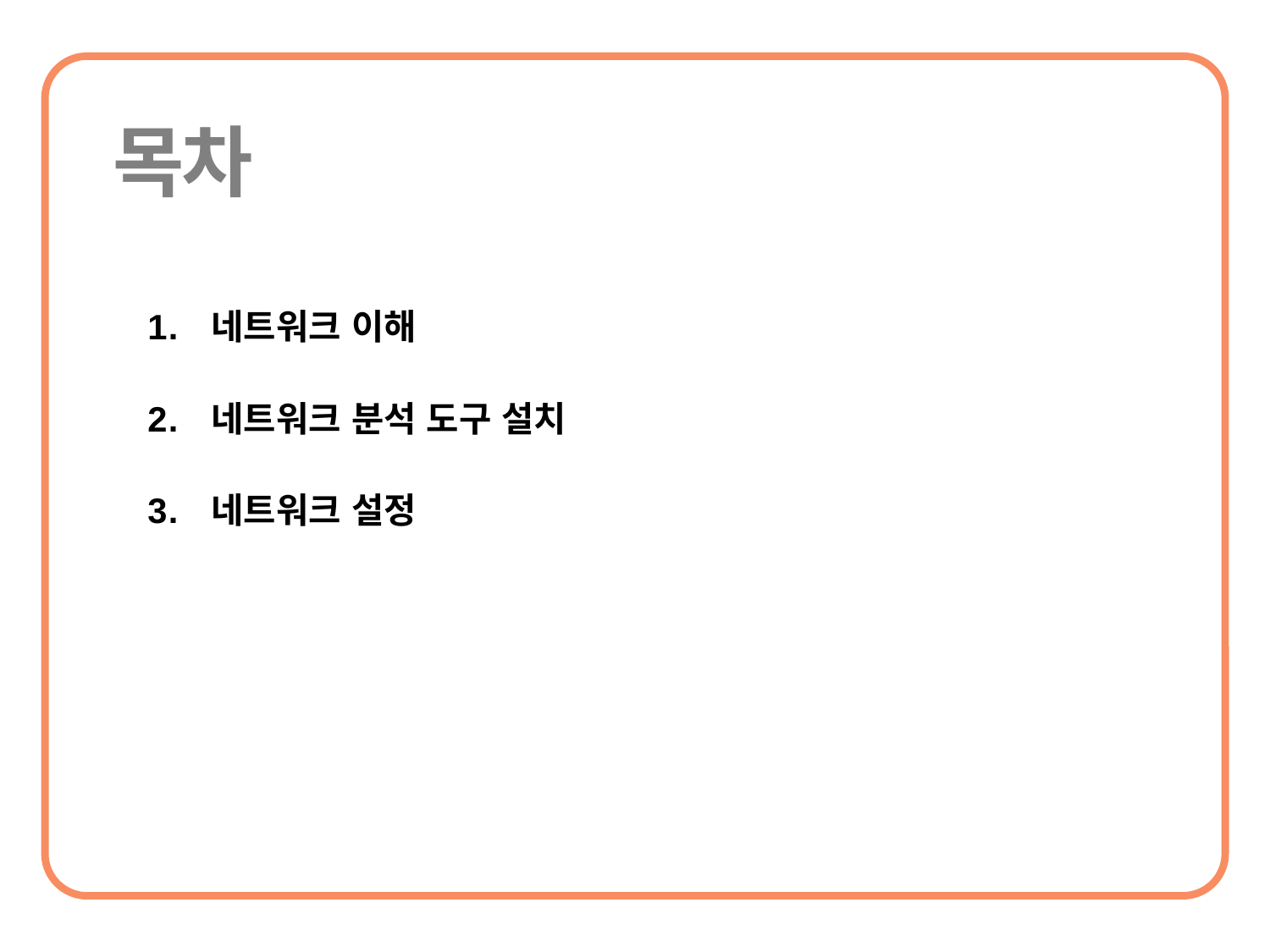

네트워크 이해
네트워크 분석 도구 설치
네트워크 설정